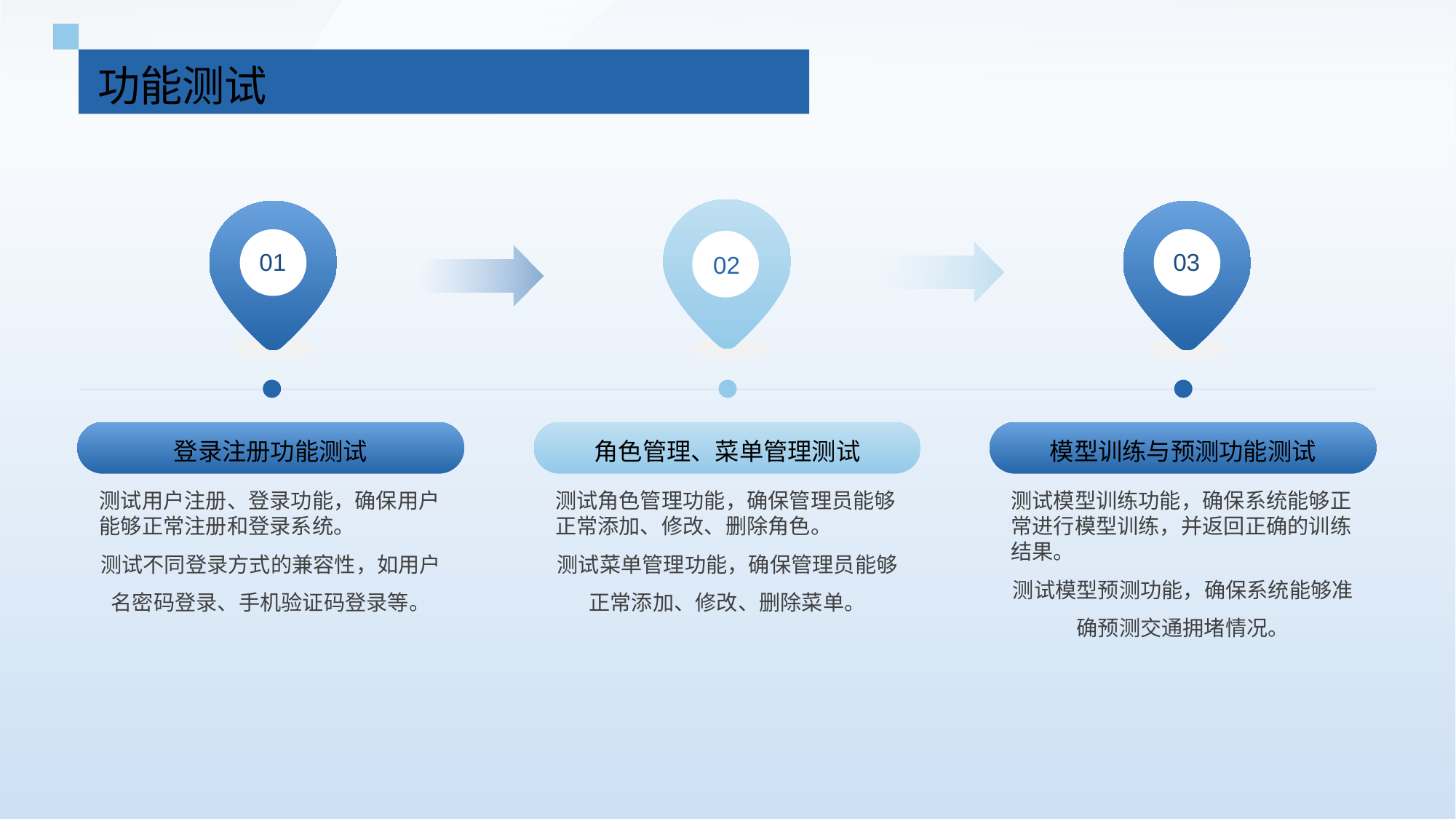

功能测试

01
03

02

登录注册功能测试
角色管理、菜单管理测试
模型训练与预测功能测试
测试用户注册、登录功能，确保用户能够正常注册和登录系统。
测试不同登录方式的兼容性，如用户名密码登录、手机验证码登录等。
测试角色管理功能，确保管理员能够正常添加、修改、删除角色。
测试菜单管理功能，确保管理员能够正常添加、修改、删除菜单。
测试模型训练功能，确保系统能够正常进行模型训练，并返回正确的训练结果。
测试模型预测功能，确保系统能够准确预测交通拥堵情况。